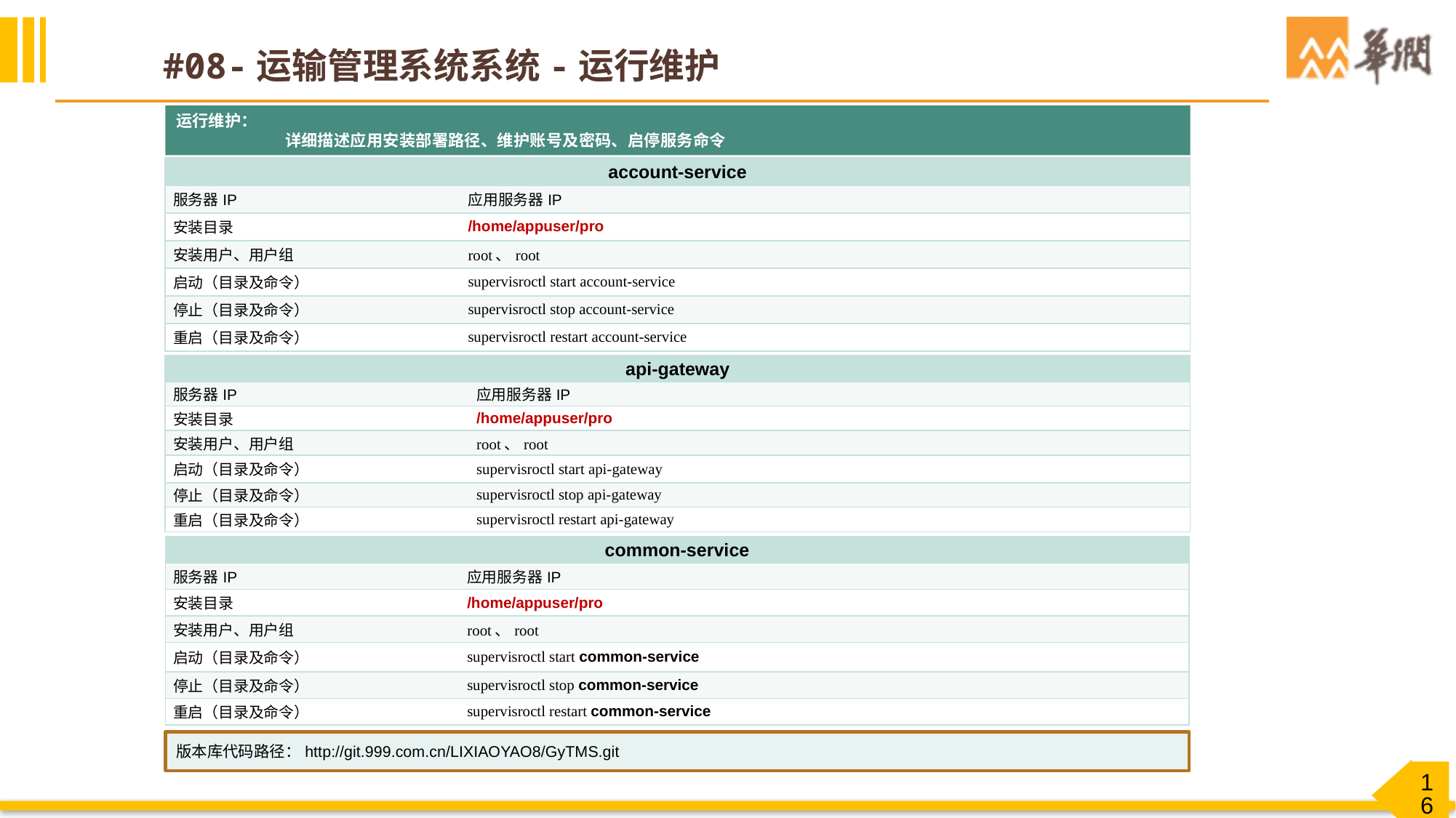

# #08-运输管理系统系统-运行维护
运行维护：
	详细描述应用安装部署路径、维护账号及密码、启停服务命令
| account-service |  |
| --- | --- |
| 服务器IP | 应用服务器IP |
| 安装目录 | /home/appuser/pro |
| 安装用户、用户组 | root、root |
| 启动（目录及命令） | supervisroctl start account-service |
| 停止（目录及命令） | supervisroctl stop account-service |
| 重启（目录及命令） | supervisroctl restart account-service |
| api-gateway |  |
| --- | --- |
| 服务器IP | 应用服务器IP |
| 安装目录 | /home/appuser/pro |
| 安装用户、用户组 | root、root |
| 启动（目录及命令） | supervisroctl start api-gateway |
| 停止（目录及命令） | supervisroctl stop api-gateway |
| 重启（目录及命令） | supervisroctl restart api-gateway |
XXX-serverN-***
| common-service |  |
| --- | --- |
| 服务器IP | 应用服务器IP |
| 安装目录 | /home/appuser/pro |
| 安装用户、用户组 | root、root |
| 启动（目录及命令） | supervisroctl start common-service |
| 停止（目录及命令） | supervisroctl stop common-service |
| 重启（目录及命令） | supervisroctl restart common-service |
版本库代码路径：http://git.999.com.cn/LIXIAOYAO8/GyTMS.git